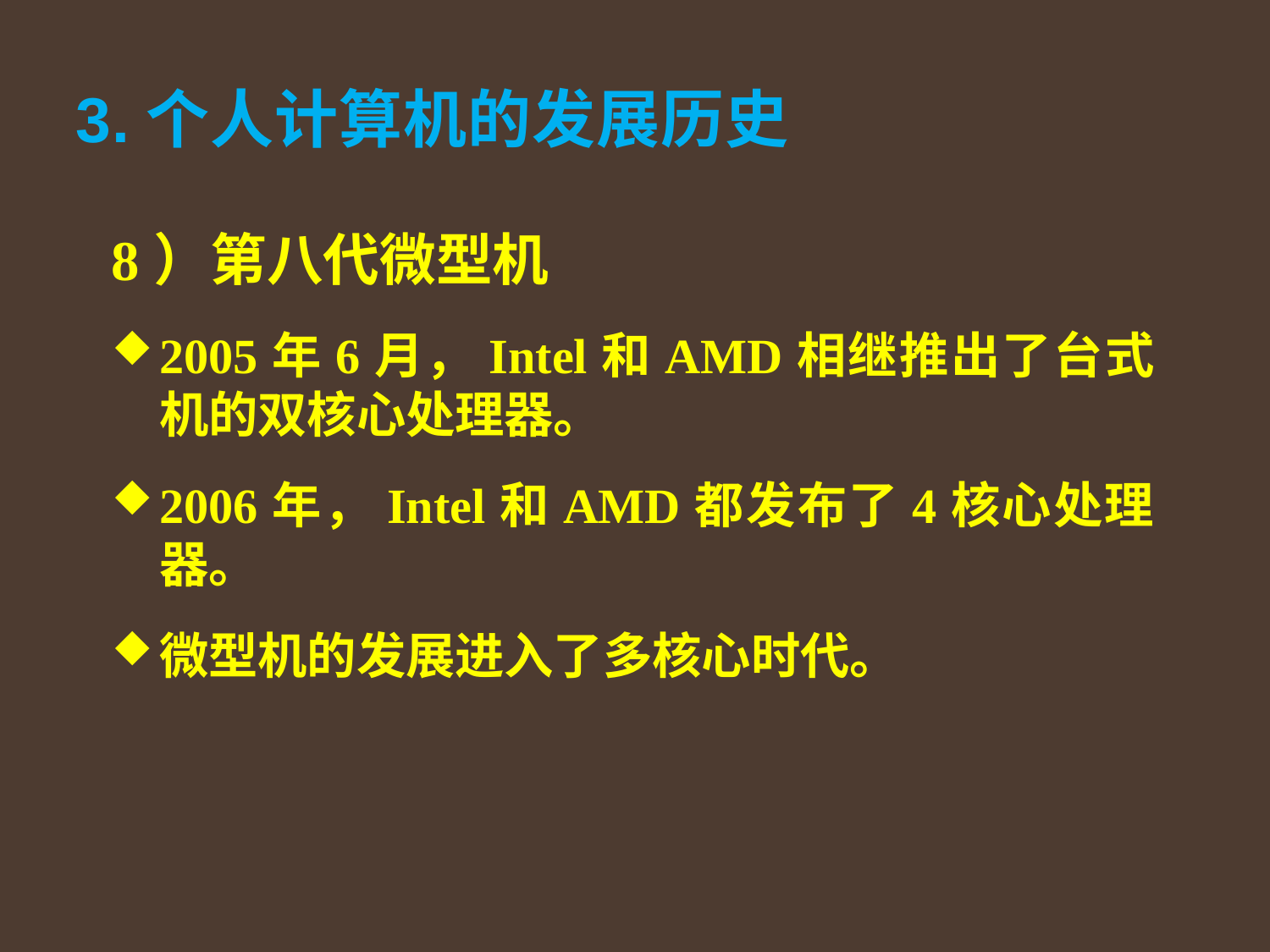

# 3.个人计算机的发展历史
8）第八代微型机
2005年6月，Intel和AMD相继推出了台式机的双核心处理器。
2006年，Intel和AMD都发布了4核心处理器。
微型机的发展进入了多核心时代。